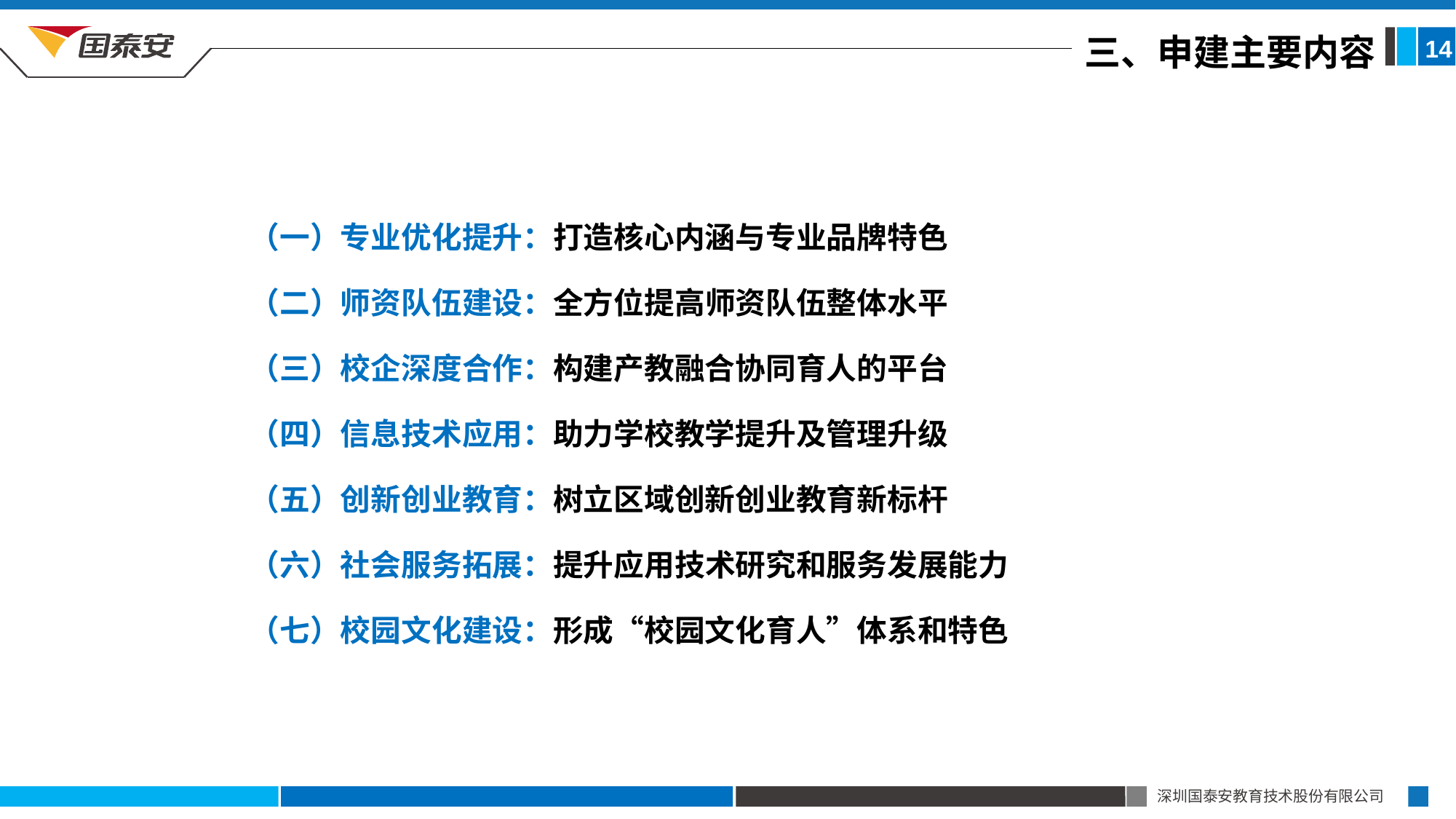

14
三、申建主要内容
（一）专业优化提升：打造核心内涵与专业品牌特色
（二）师资队伍建设：全方位提高师资队伍整体水平
（三）校企深度合作：构建产教融合协同育人的平台
（四）信息技术应用：助力学校教学提升及管理升级
（五）创新创业教育：树立区域创新创业教育新标杆
（六）社会服务拓展：提升应用技术研究和服务发展能力
（七）校园文化建设：形成“校园文化育人”体系和特色